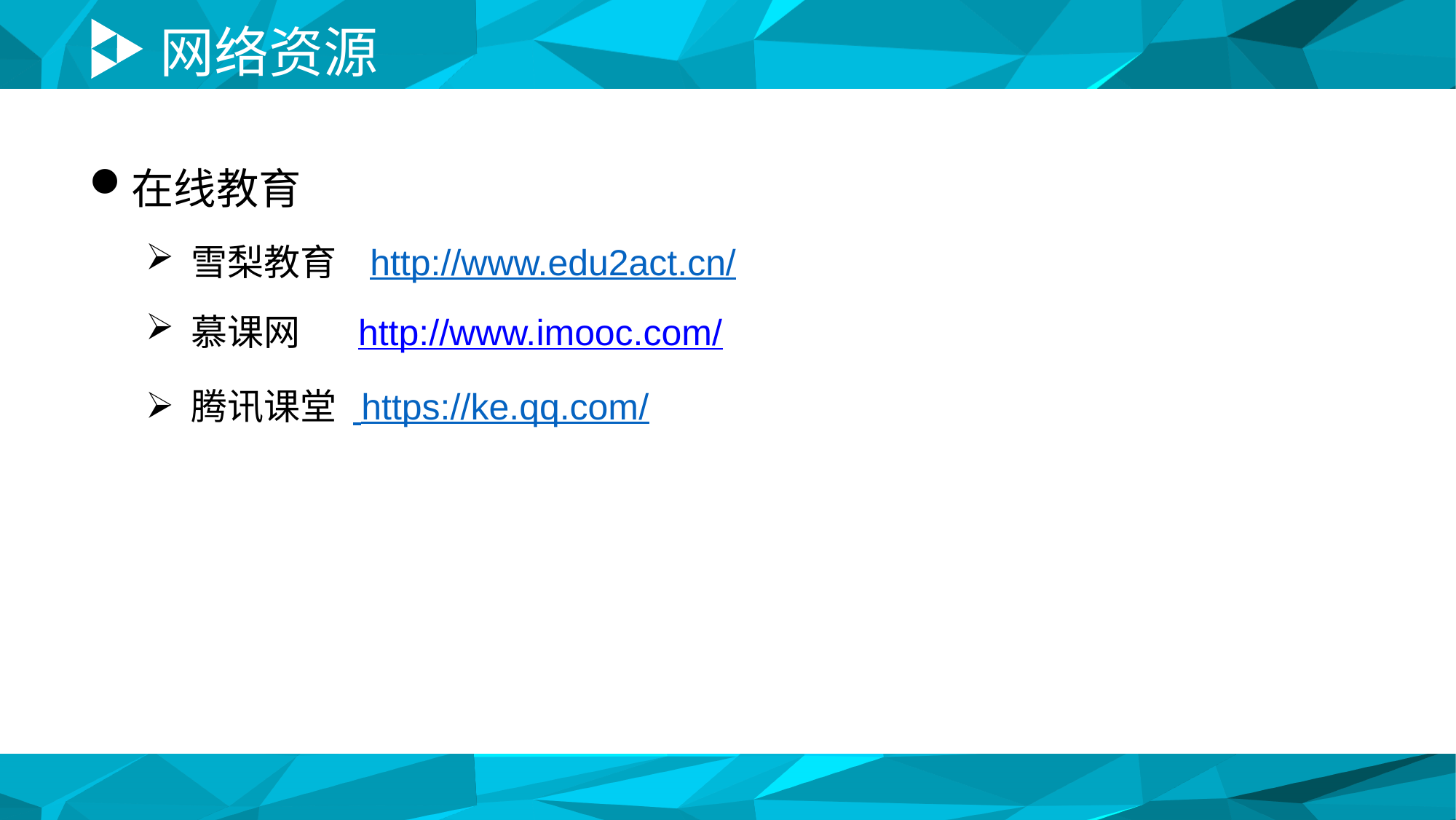

# 网络资源
在线教育
雪梨教育   http://www.edu2act.cn/
慕课网      http://www.imooc.com/
腾讯课堂   https://ke.qq.com/